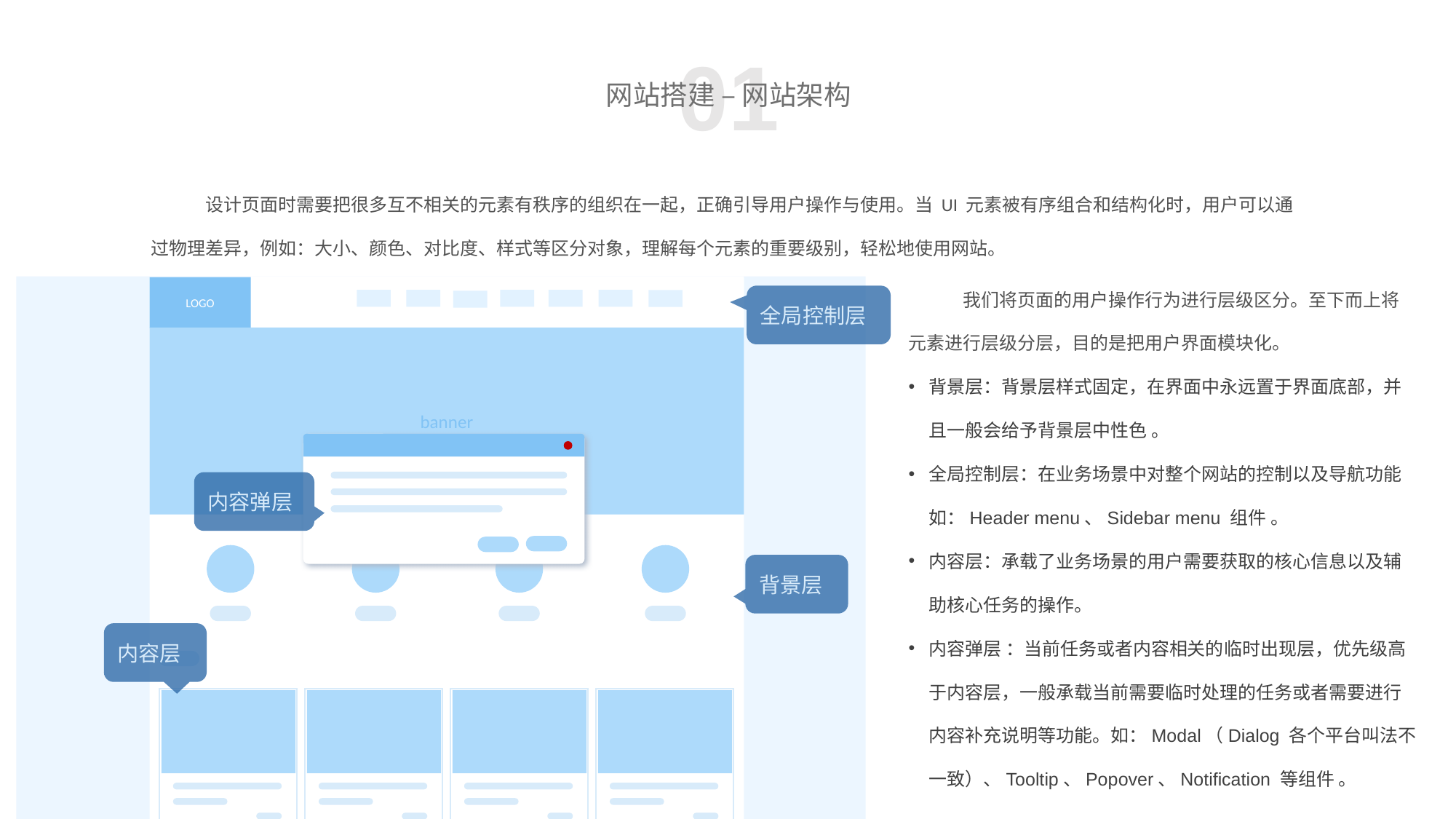

01
网站搭建 – 网站架构
设计页面时需要把很多互不相关的元素有秩序的组织在一起，正确引导用户操作与使用。当 UI 元素被有序组合和结构化时，用户可以通过物理差异，例如：大小、颜色、对比度、样式等区分对象，理解每个元素的重要级别，轻松地使用网站。
我们将页面的用户操作行为进行层级区分。至下而上将元素进行层级分层，目的是把用户界面模块化。
背景层：背景层样式固定，在界面中永远置于界面底部，并且一般会给予背景层中性色 。
全局控制层：在业务场景中对整个网站的控制以及导航功能如：Header menu、Sidebar menu 组件 。
内容层：承载了业务场景的用户需要获取的核心信息以及辅助核心任务的操作。
内容弹层 ：当前任务或者内容相关的临时出现层，优先级高于内容层，一般承载当前需要临时处理的任务或者需要进行内容补充说明等功能。如：Modal（Dialog 各个平台叫法不一致）、Tooltip、Popover、Notification 等组件 。

LOGO

banner

footer
全局控制层

内容弹层
背景层
内容层